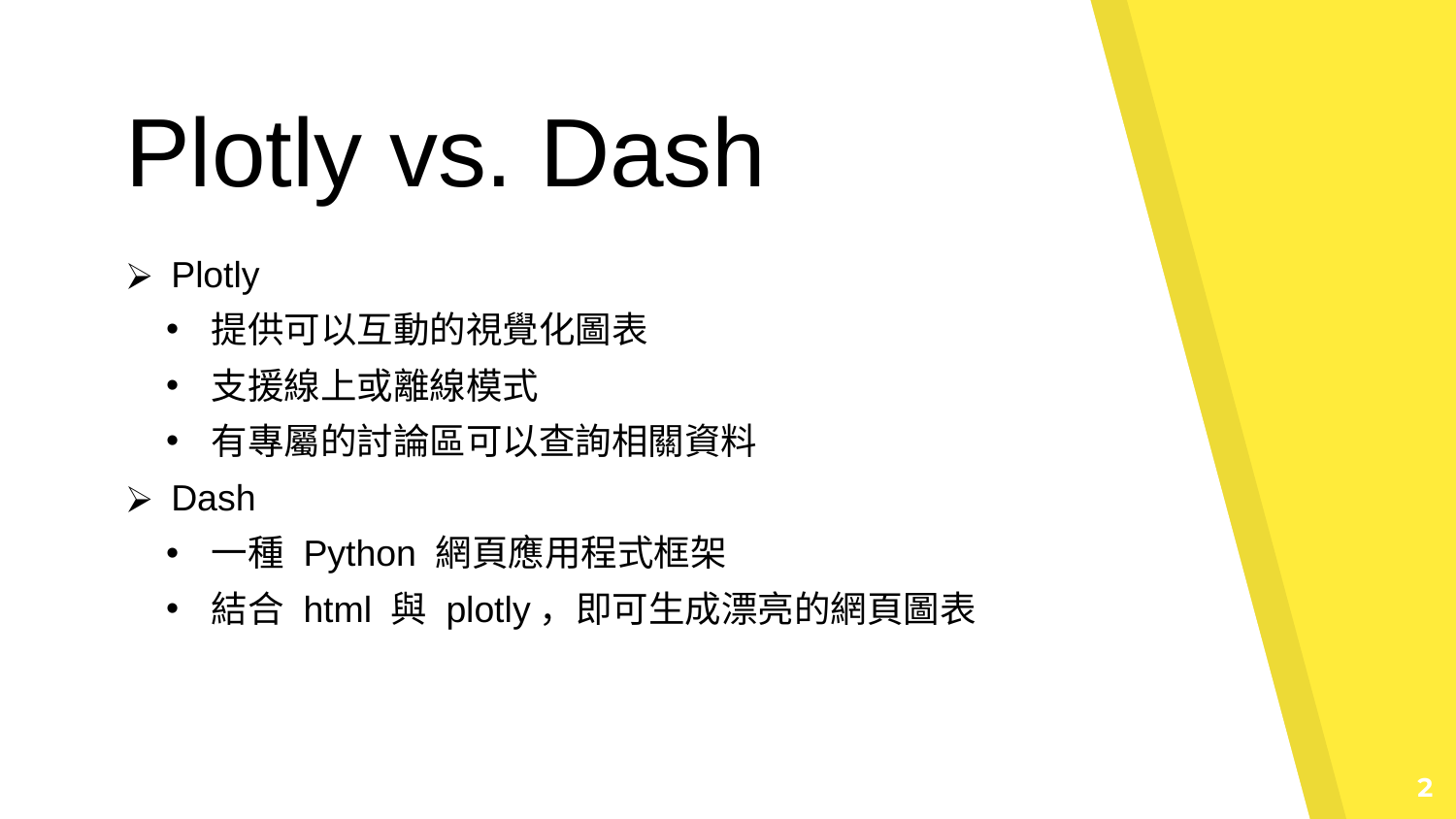

Plotly vs. Dash
Plotly
提供可以互動的視覺化圖表
支援線上或離線模式
有專屬的討論區可以查詢相關資料
Dash
一種 Python 網頁應用程式框架
結合 html 與 plotly，即可生成漂亮的網頁圖表

2